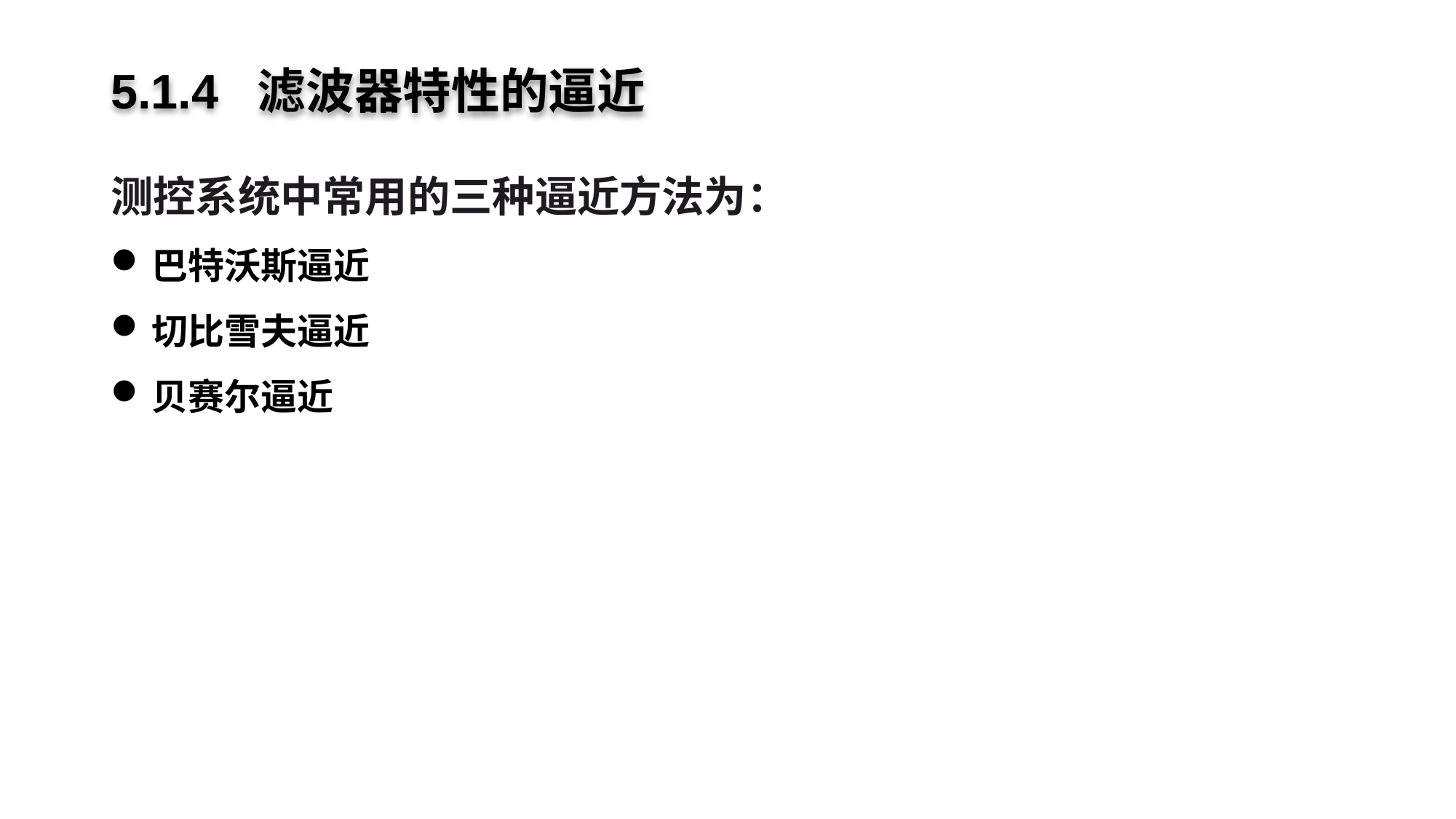

# 5.1.4  滤波器特性的逼近
测控系统中常用的三种逼近方法为：
巴特沃斯逼近
切比雪夫逼近
贝赛尔逼近